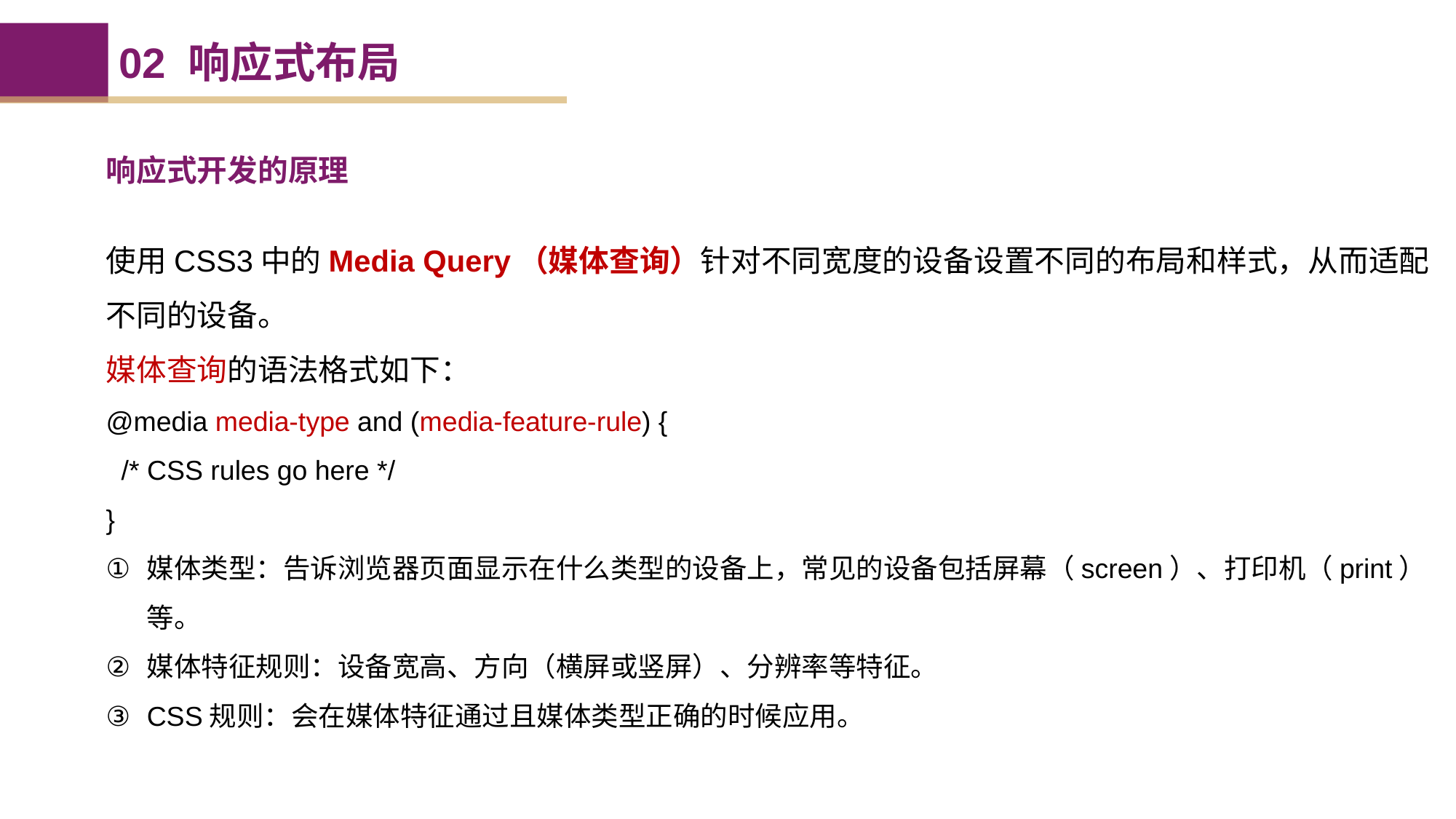

02 响应式布局
响应式开发的原理
使用CSS3中的Media Query（媒体查询）针对不同宽度的设备设置不同的布局和样式，从而适配不同的设备。
媒体查询的语法格式如下：
@media media-type and (media-feature-rule) {
  /* CSS rules go here */
}
媒体类型：告诉浏览器页面显示在什么类型的设备上，常见的设备包括屏幕（screen）、打印机（print）等。
媒体特征规则：设备宽高、方向（横屏或竖屏）、分辨率等特征。
CSS规则：会在媒体特征通过且媒体类型正确的时候应用。
4